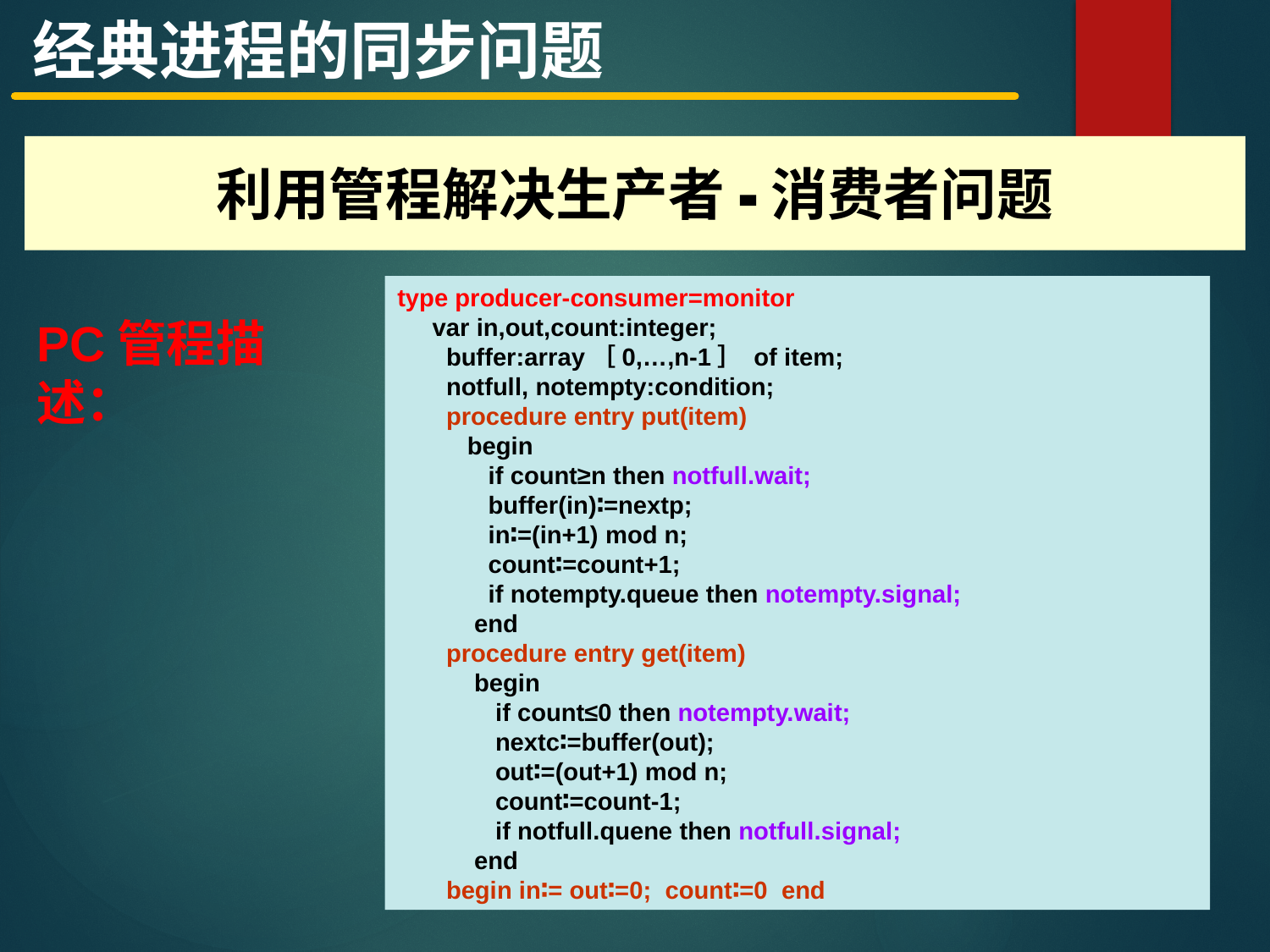

经典进程的同步问题
利用管程解决生产者-消费者问题
type producer-consumer=monitor
     var in,out,count:integer;
       buffer:array［0,…,n-1］ of item;
       notfull, notempty:condition;
       procedure entry put(item)
          begin
             if count≥n then notfull.wait;
             buffer(in)∶=nextp;
             in∶=(in+1) mod n;
             count∶=count+1;
             if notempty.queue then notempty.signal;
           end
       procedure entry get(item)
           begin
              if count≤0 then notempty.wait;
              nextc∶=buffer(out);
              out∶=(out+1) mod n;
              count∶=count-1;
              if notfull.quene then notfull.signal;
           end
       begin in∶= out∶=0;  count∶=0  end
PC管程描述：